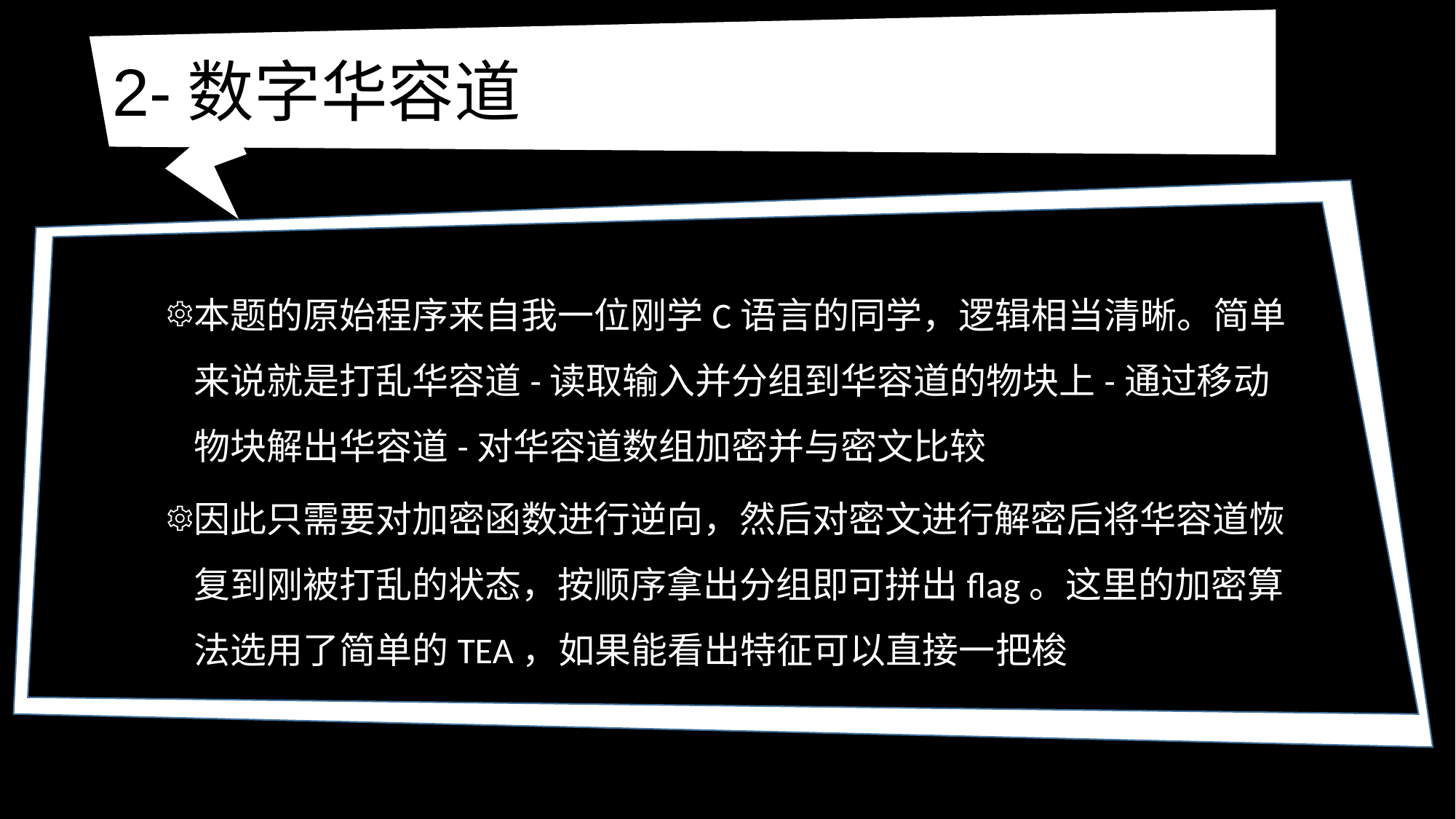

# 2-数字华容道
本题的原始程序来自我一位刚学C语言的同学，逻辑相当清晰。简单来说就是打乱华容道-读取输入并分组到华容道的物块上-通过移动物块解出华容道-对华容道数组加密并与密文比较
因此只需要对加密函数进行逆向，然后对密文进行解密后将华容道恢复到刚被打乱的状态，按顺序拿出分组即可拼出flag。这里的加密算法选用了简单的TEA，如果能看出特征可以直接一把梭